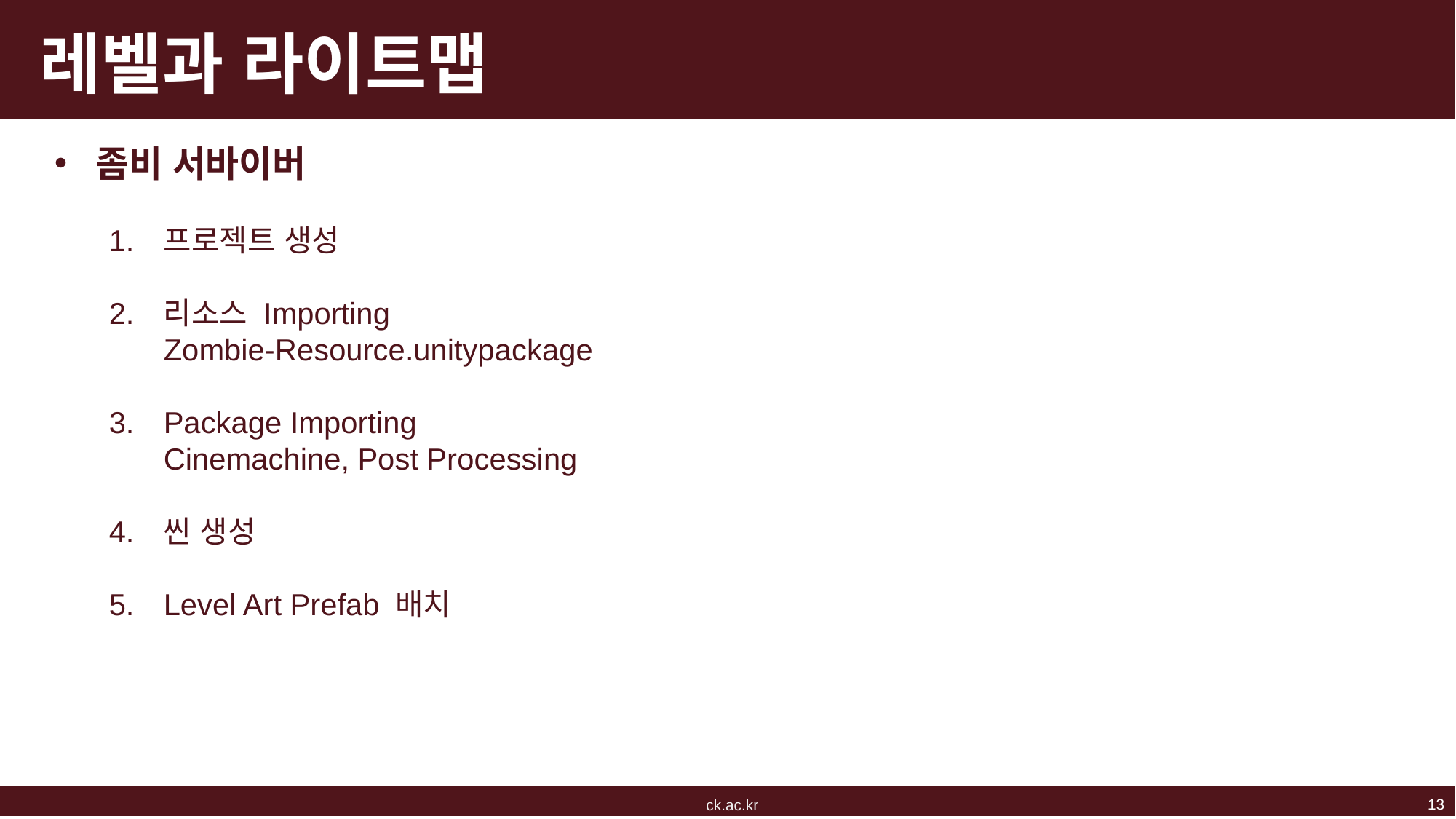

# 레벨과 라이트맵
좀비 서바이버

프로젝트 생성

리소스 Importing
Zombie-Resource.unitypackage

Package Importing
Cinemachine, Post Processing

씬 생성

Level Art Prefab 배치
13
ck.ac.kr